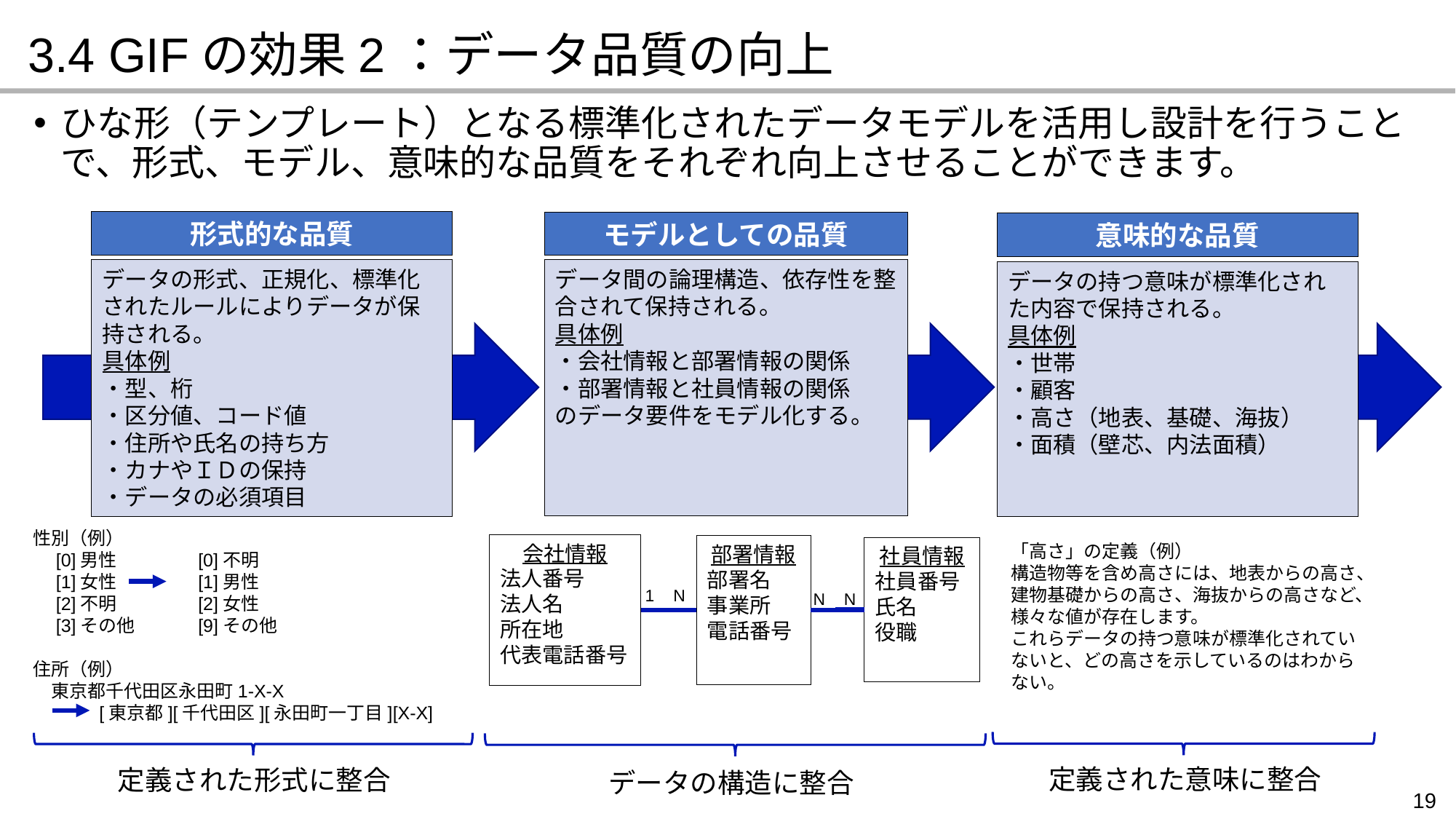

3.4 GIFの効果2：データ品質の向上
ひな形（テンプレート）となる標準化されたデータモデルを活用し設計を行うことで、形式、モデル、意味的な品質をそれぞれ向上させることができます。
形式的な品質
モデルとしての品質
意味的な品質
データの形式、正規化、標準化されたルールによりデータが保持される。
具体例
・型、桁
・区分値、コード値
・住所や氏名の持ち方
・カナやＩＤの保持
・データの必須項目
データ間の論理構造、依存性を整合されて保持される。
具体例
・会社情報と部署情報の関係
・部署情報と社員情報の関係
のデータ要件をモデル化する。
データの持つ意味が標準化された内容で保持される。
具体例
・世帯
・顧客
・高さ（地表、基礎、海抜）
・面積（壁芯、内法面積）

性別（例）
　[0]男性　　　 　[0]不明
　[1]女性　　 　　[1]男性
　[2]不明　　 　　[2]女性
　[3]その他　 　　[9]その他

住所（例）
　東京都千代田区永田町1-X-X
             [東京都][千代田区][永田町一丁目][X-X]

会社情報
法人番号
法人名
所在地
代表電話番号
「高さ」の定義（例）
構造物等を含め高さには、地表からの高さ、建物基礎からの高さ、海抜からの高さなど、様々な値が存在します。
これらデータの持つ意味が標準化されていないと、どの高さを示しているのはわからない。
部署情報
部署名
事業所
電話番号
社員情報
社員番号
氏名
役職

1    N
N    N
定義された意味に整合
定義された形式に整合
データの構造に整合
19